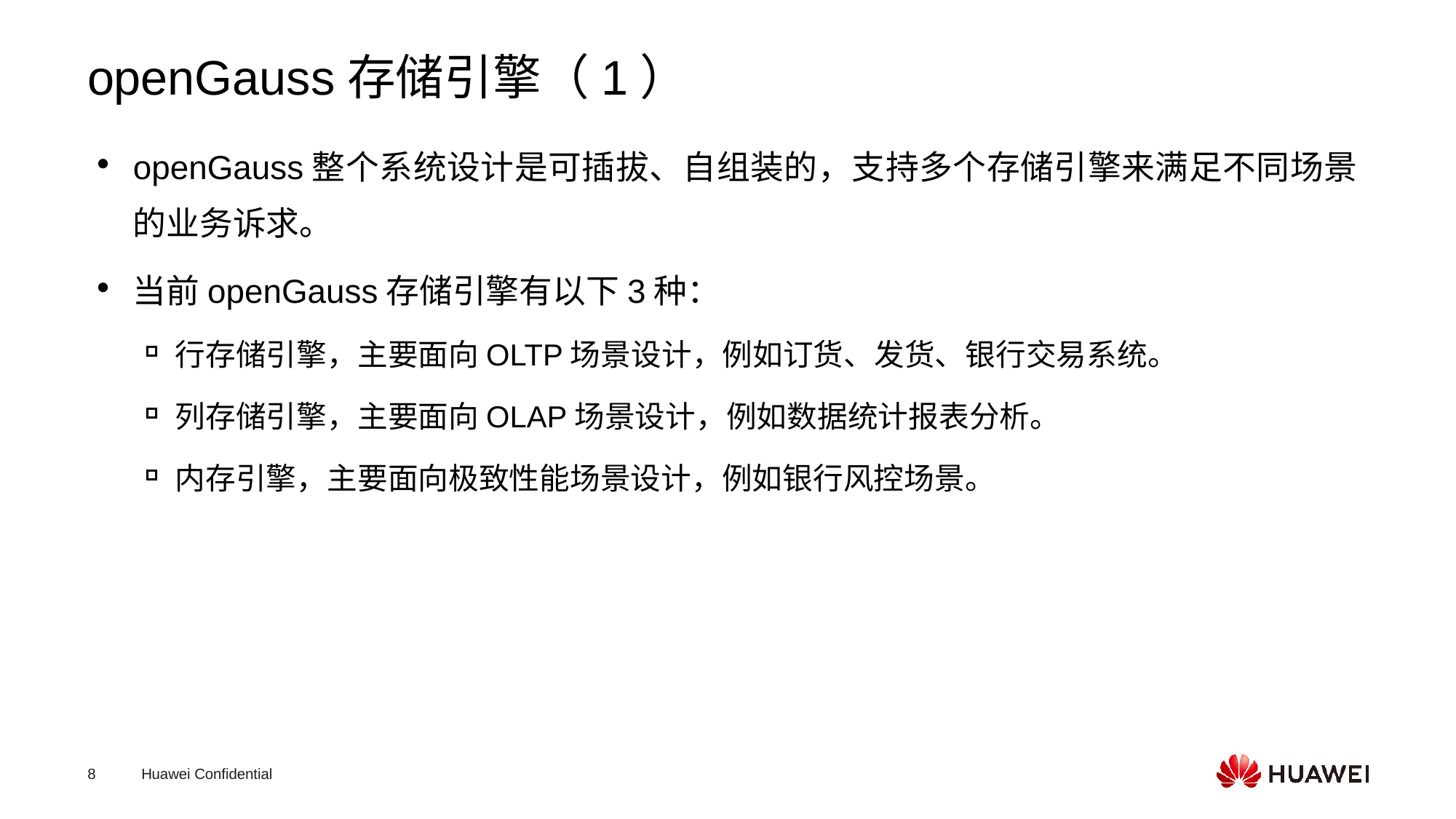

# openGauss存储引擎（1）
openGauss整个系统设计是可插拔、自组装的，支持多个存储引擎来满足不同场景的业务诉求。
当前openGauss存储引擎有以下3种：
行存储引擎，主要面向OLTP场景设计，例如订货、发货、银行交易系统。
列存储引擎，主要面向OLAP场景设计，例如数据统计报表分析。
内存引擎，主要面向极致性能场景设计，例如银行风控场景。